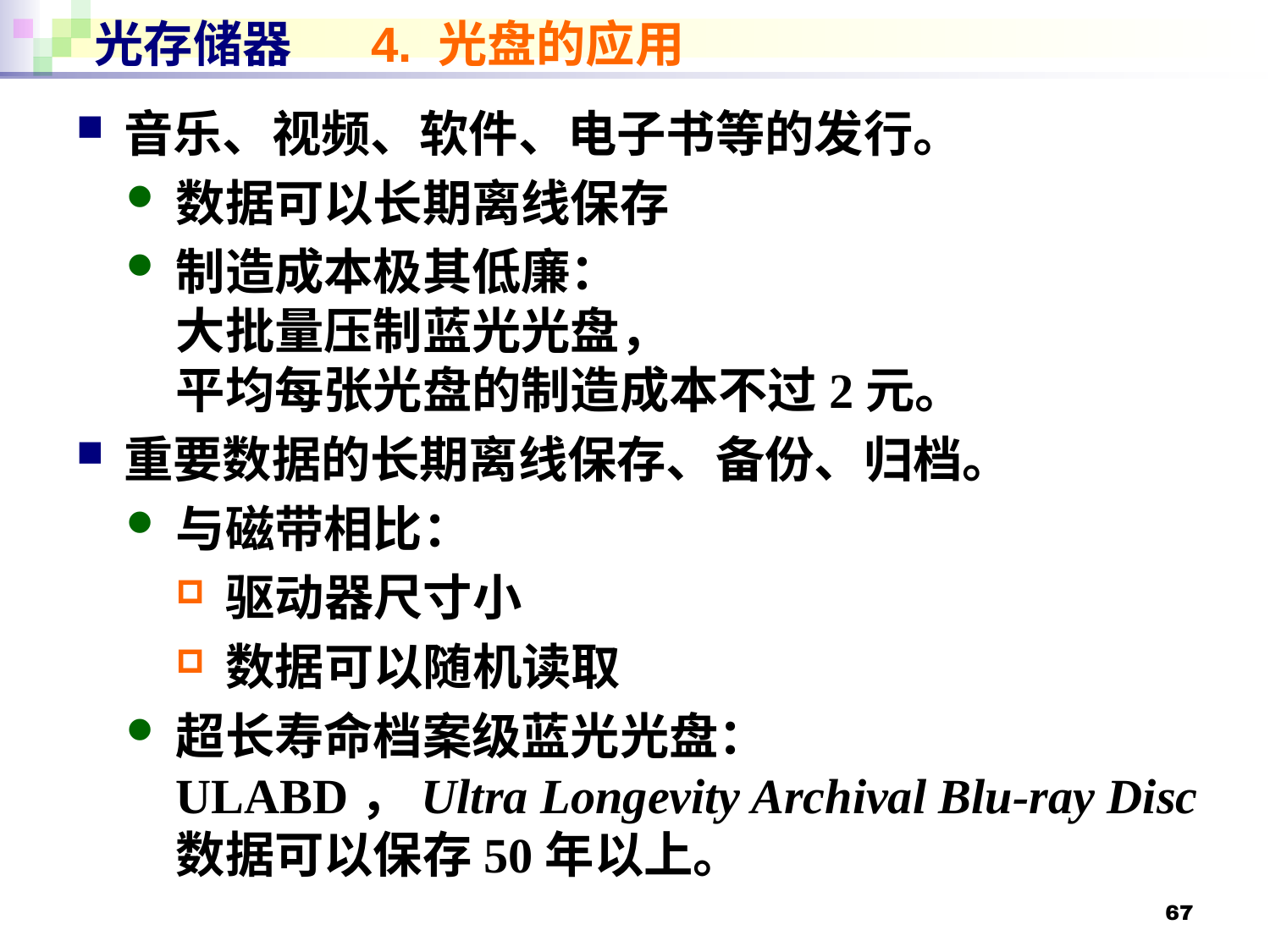

# 光存储器      4. 光盘的应用
音乐、视频、软件、电子书等的发行。
数据可以长期离线保存
制造成本极其低廉：
大批量压制蓝光光盘，
平均每张光盘的制造成本不过2元。
重要数据的长期离线保存、备份、归档。
与磁带相比：
驱动器尺寸小
数据可以随机读取
超长寿命档案级蓝光光盘：
ULABD，Ultra Longevity Archival Blu-ray Disc
数据可以保存50年以上。
67